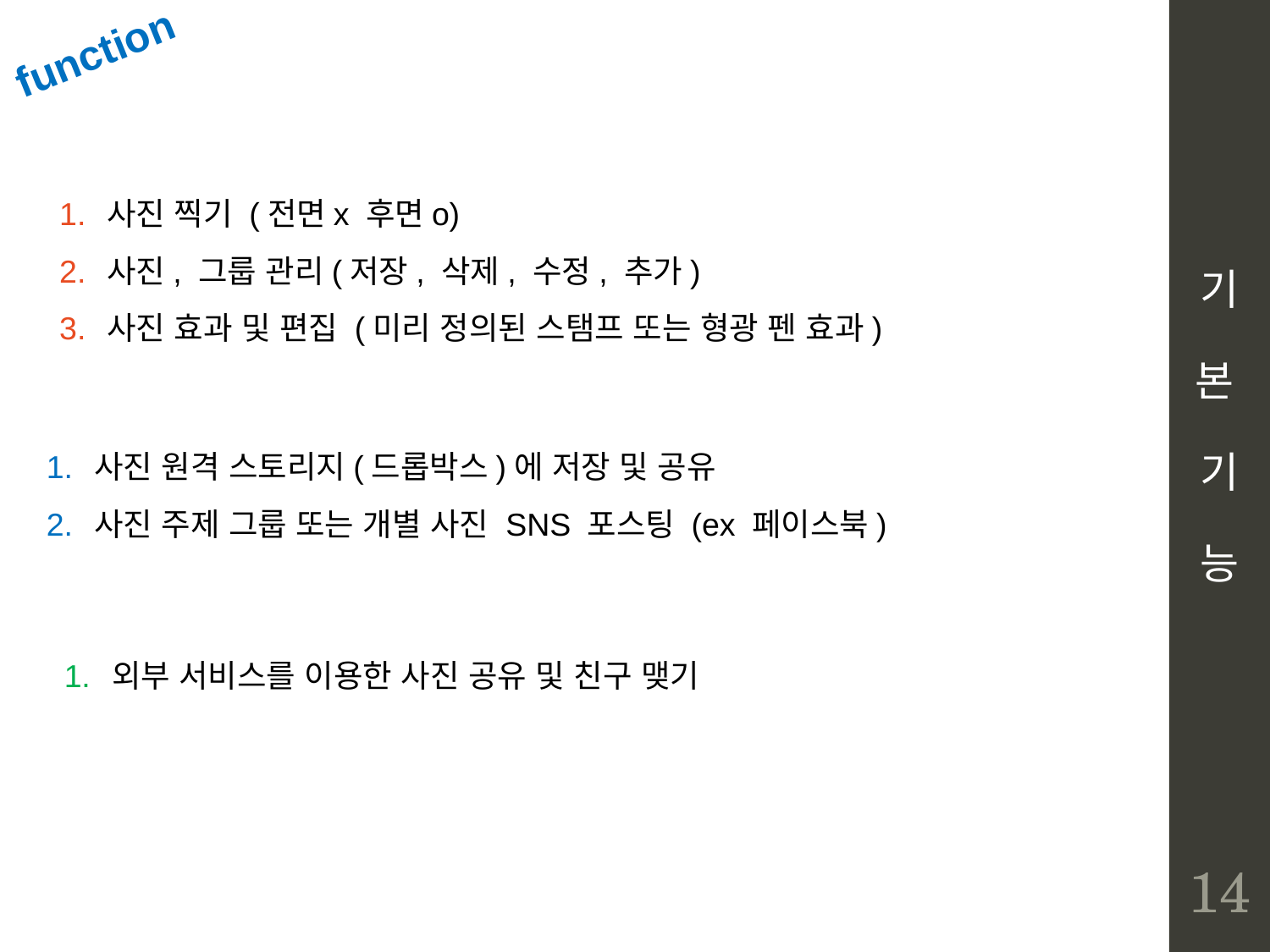

# 기 본 기 능
function
사진 찍기 (전면x 후면o)
사진, 그룹 관리(저장, 삭제, 수정, 추가)
사진 효과 및 편집 (미리 정의된 스탬프 또는 형광 펜 효과)
사진 원격 스토리지(드롭박스)에 저장 및 공유
사진 주제 그룹 또는 개별 사진 SNS 포스팅 (ex 페이스북)
외부 서비스를 이용한 사진 공유 및 친구 맺기
14